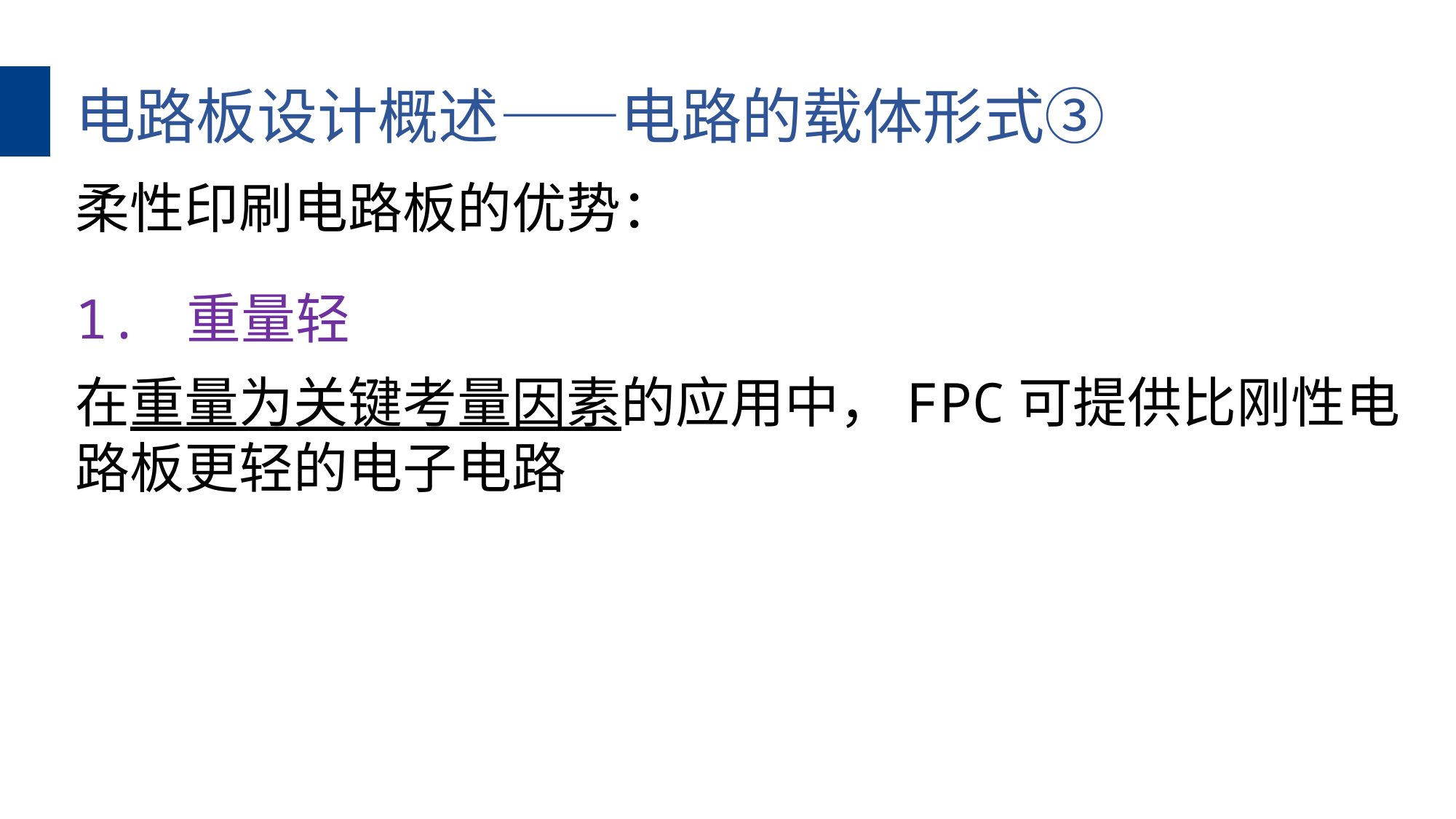

电路板设计概述——电路的载体形式③
柔性印刷电路板的优势：
1. 重量轻
在重量为关键考量因素的应用中，FPC可提供比刚性电路板更轻的电子电路